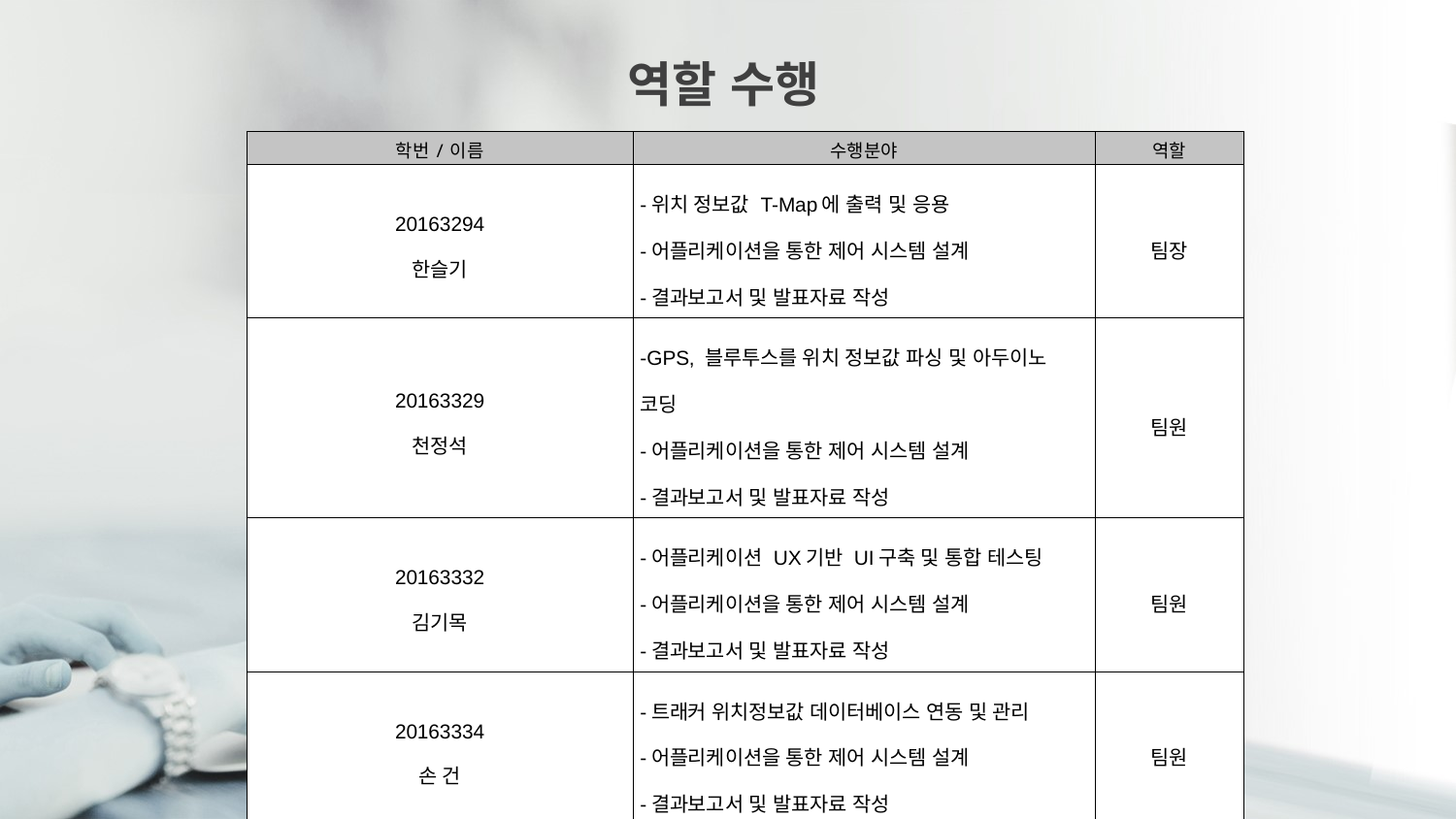

역할 수행
| 학번/이름 | 수행분야 | 역할 |
| --- | --- | --- |
| 20163294 한슬기 | -위치 정보값 T-Map에 출력 및 응용 -어플리케이션을 통한 제어 시스템 설계 -결과보고서 및 발표자료 작성 | 팀장 |
| 20163329 천정석 | -GPS, 블루투스를 위치 정보값 파싱 및 아두이노 코딩 -어플리케이션을 통한 제어 시스템 설계 -결과보고서 및 발표자료 작성 | 팀원 |
| 20163332 김기목 | -어플리케이션 UX기반 UI구축 및 통합 테스팅 -어플리케이션을 통한 제어 시스템 설계 -결과보고서 및 발표자료 작성 | 팀원 |
| 20163334 손 건 | -트래커 위치정보값 데이터베이스 연동 및 관리 -어플리케이션을 통한 제어 시스템 설계 -결과보고서 및 발표자료 작성 | 팀원 |